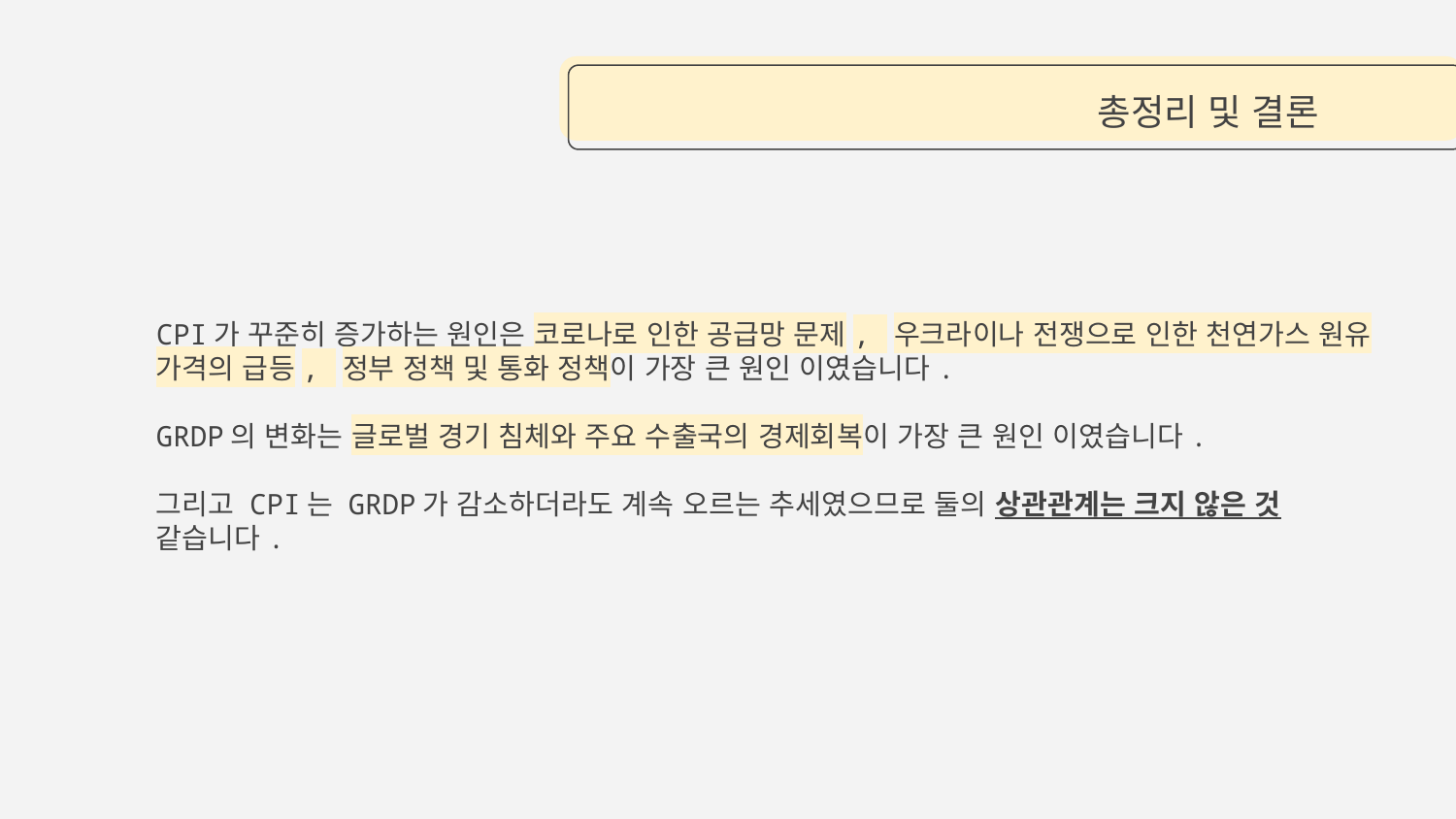

# 총정리 및 결론
CPI가 꾸준히 증가하는 원인은 코로나로 인한 공급망 문제, 우크라이나 전쟁으로 인한 천연가스 원유 가격의 급등, 정부 정책 및 통화 정책이 가장 큰 원인 이였습니다.

GRDP의 변화는 글로벌 경기 침체와 주요 수출국의 경제회복이 가장 큰 원인 이였습니다.

그리고 CPI는 GRDP가 감소하더라도 계속 오르는 추세였으므로 둘의 상관관계는 크지 않은 것 같습니다.